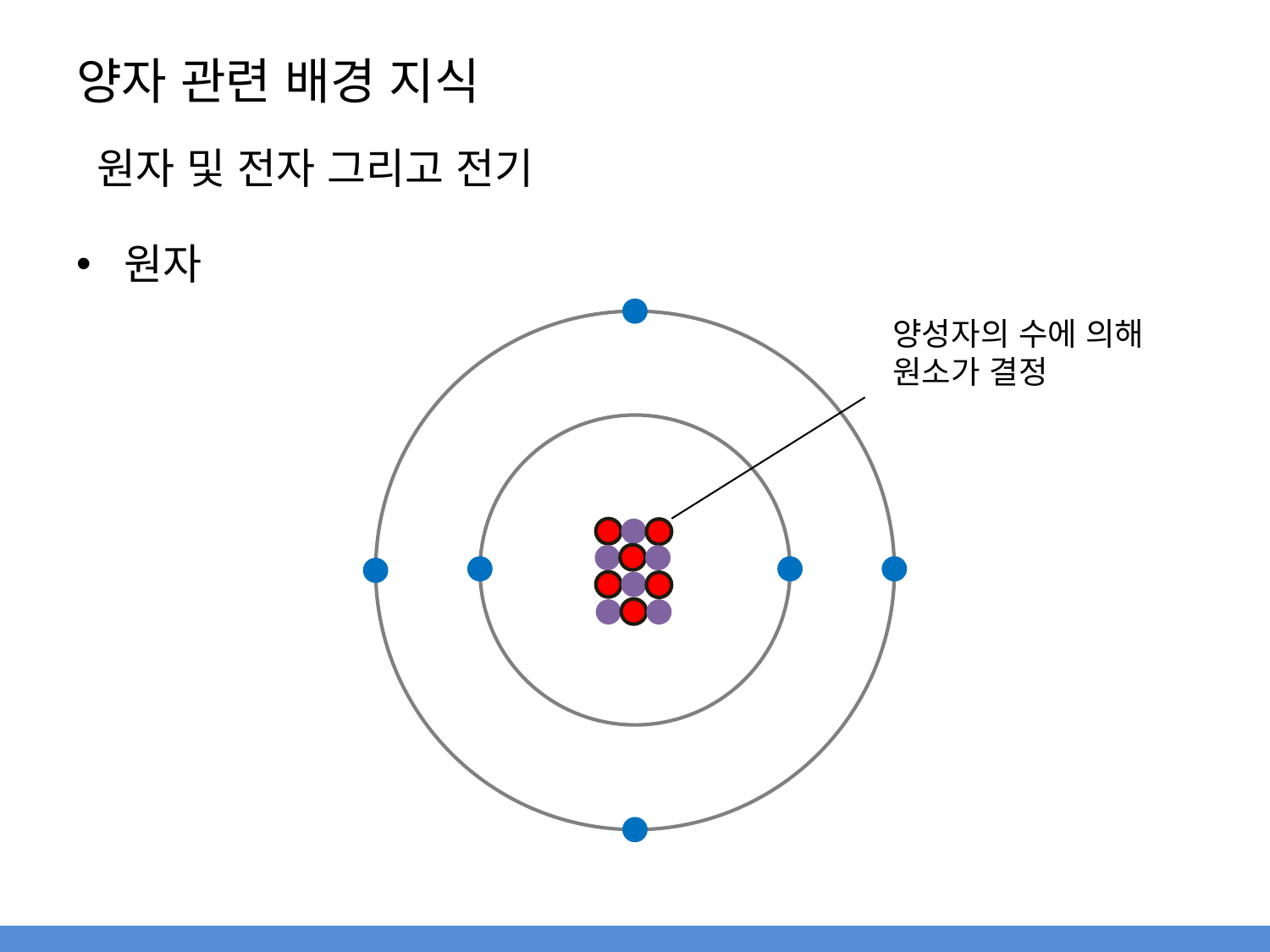

# 양자 관련 배경 지식
원자 및 전자 그리고 전기
원자

양성자의 수에 의해
원소가 결정